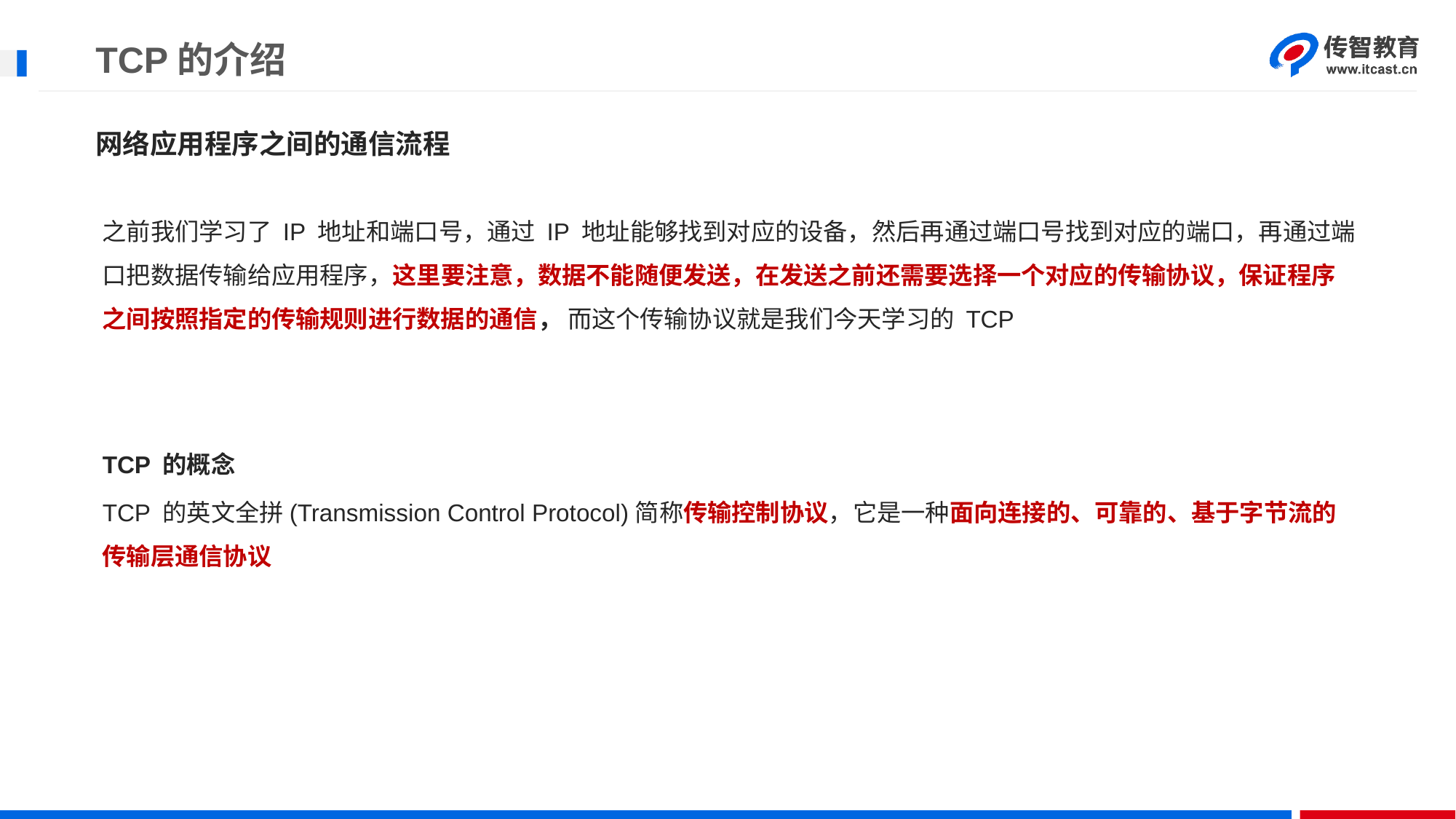

# TCP的介绍
网络应用程序之间的通信流程
之前我们学习了 IP 地址和端口号，通过 IP 地址能够找到对应的设备，然后再通过端口号找到对应的端口，再通过端口把数据传输给应用程序，这里要注意，数据不能随便发送，在发送之前还需要选择一个对应的传输协议，保证程序之间按照指定的传输规则进行数据的通信， 而这个传输协议就是我们今天学习的 TCP

TCP 的概念
TCP 的英文全拼(Transmission Control Protocol)简称传输控制协议，它是一种面向连接的、可靠的、基于字节流的传输层通信协议